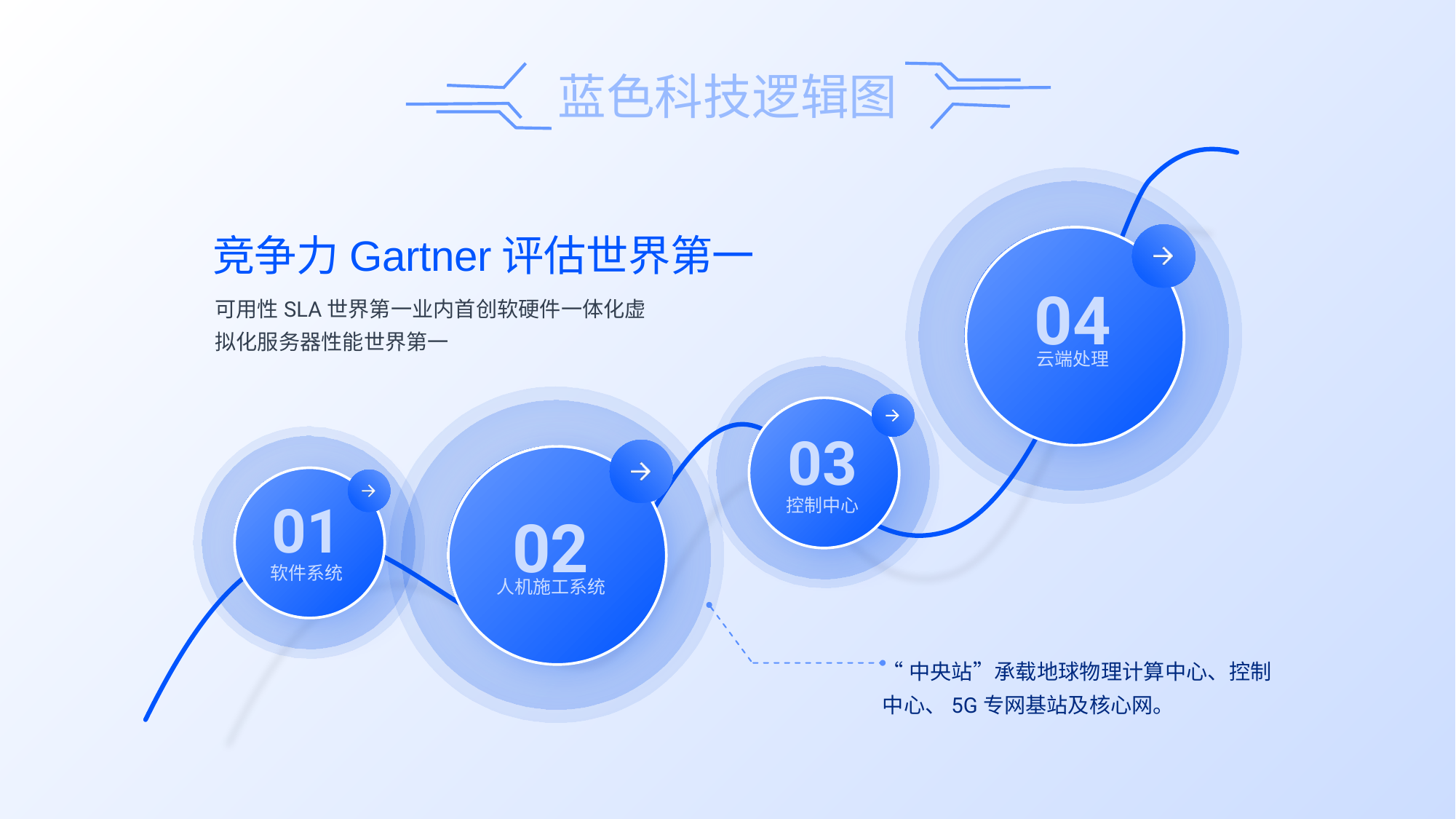

竞争力Gartner评估世界第一
可用性SLA世界第一业内首创软硬件一体化虚拟化服务器性能世界第一
04
云端处理

03
控制中心

01
软件系统
02
人机施工系统
“中央站”承载地球物理计算中心、控制中心、5G专网基站及核心网。